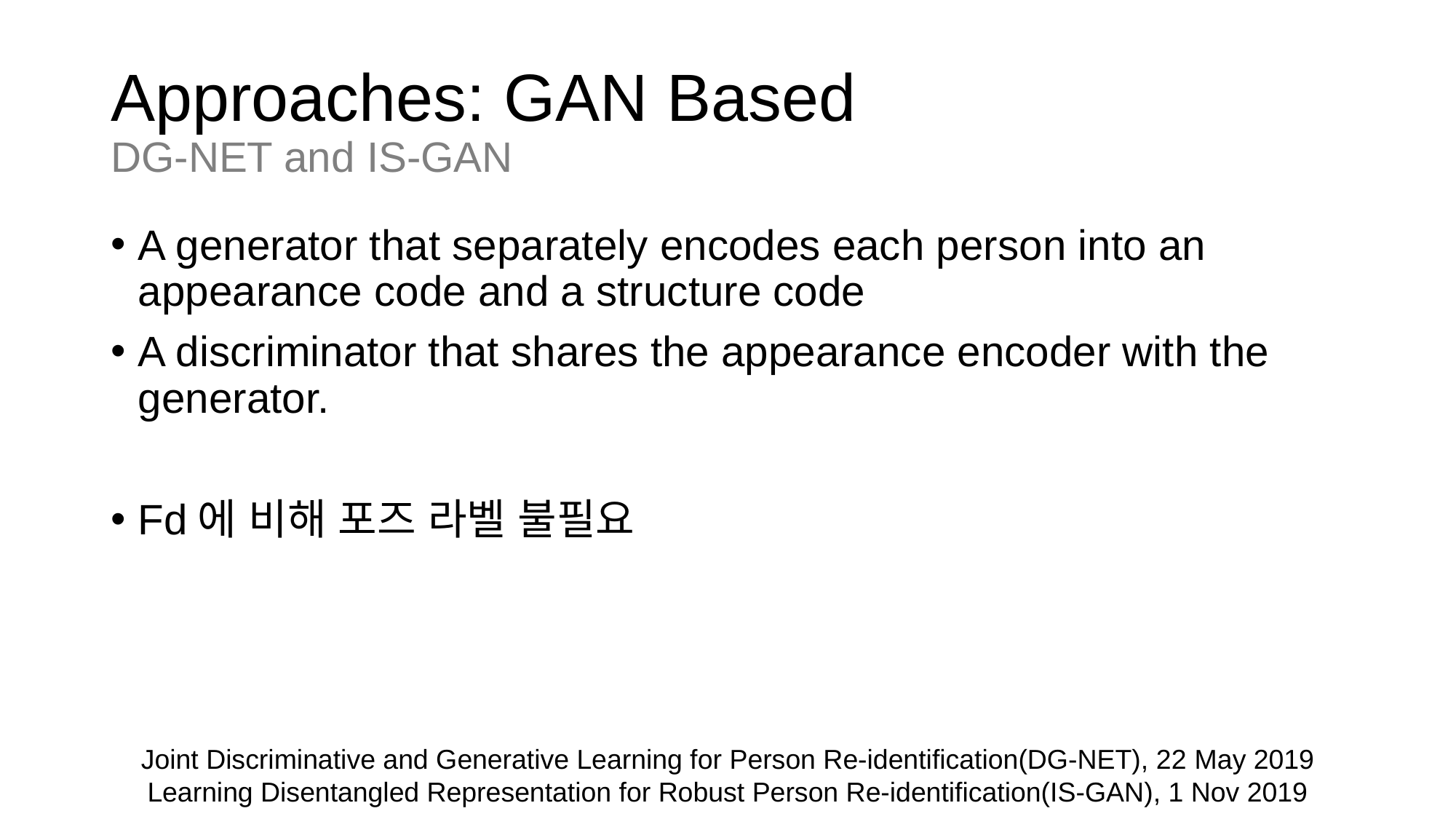

# Approaches: GAN Based DG-NET and IS-GAN
A generator that separately encodes each person into an appearance code and a structure code
A discriminator that shares the appearance encoder with the generator.

Fd에 비해 포즈 라벨 불필요
Joint Discriminative and Generative Learning for Person Re-identification(DG-NET), 22 May 2019
Learning Disentangled Representation for Robust Person Re-identification(IS-GAN), 1 Nov 2019